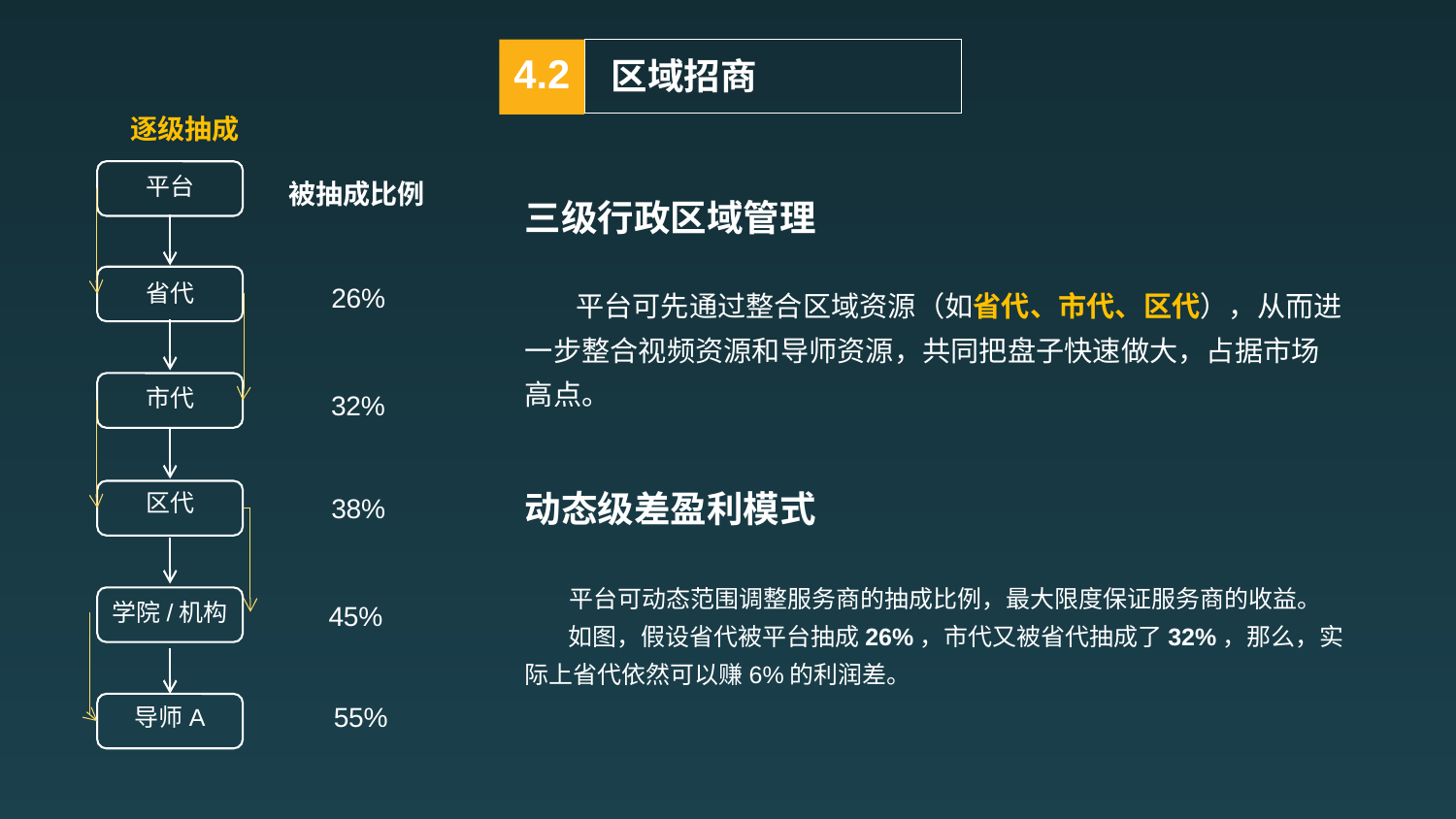

4.2
区域招商
逐级抽成

平台

省代

市代

区代

学院/机构

导师A
被抽成比例
26%
32%
38%
45%
55%
三级行政区域管理
       平台可先通过整合区域资源（如省代、市代、区代），从而进一步整合视频资源和导师资源，共同把盘子快速做大，占据市场高点。
动态级差盈利模式
      平台可动态范围调整服务商的抽成比例，最大限度保证服务商的收益。
       如图，假设省代被平台抽成26%，市代又被省代抽成了32%，那么，实际上省代依然可以赚6%的利润差。